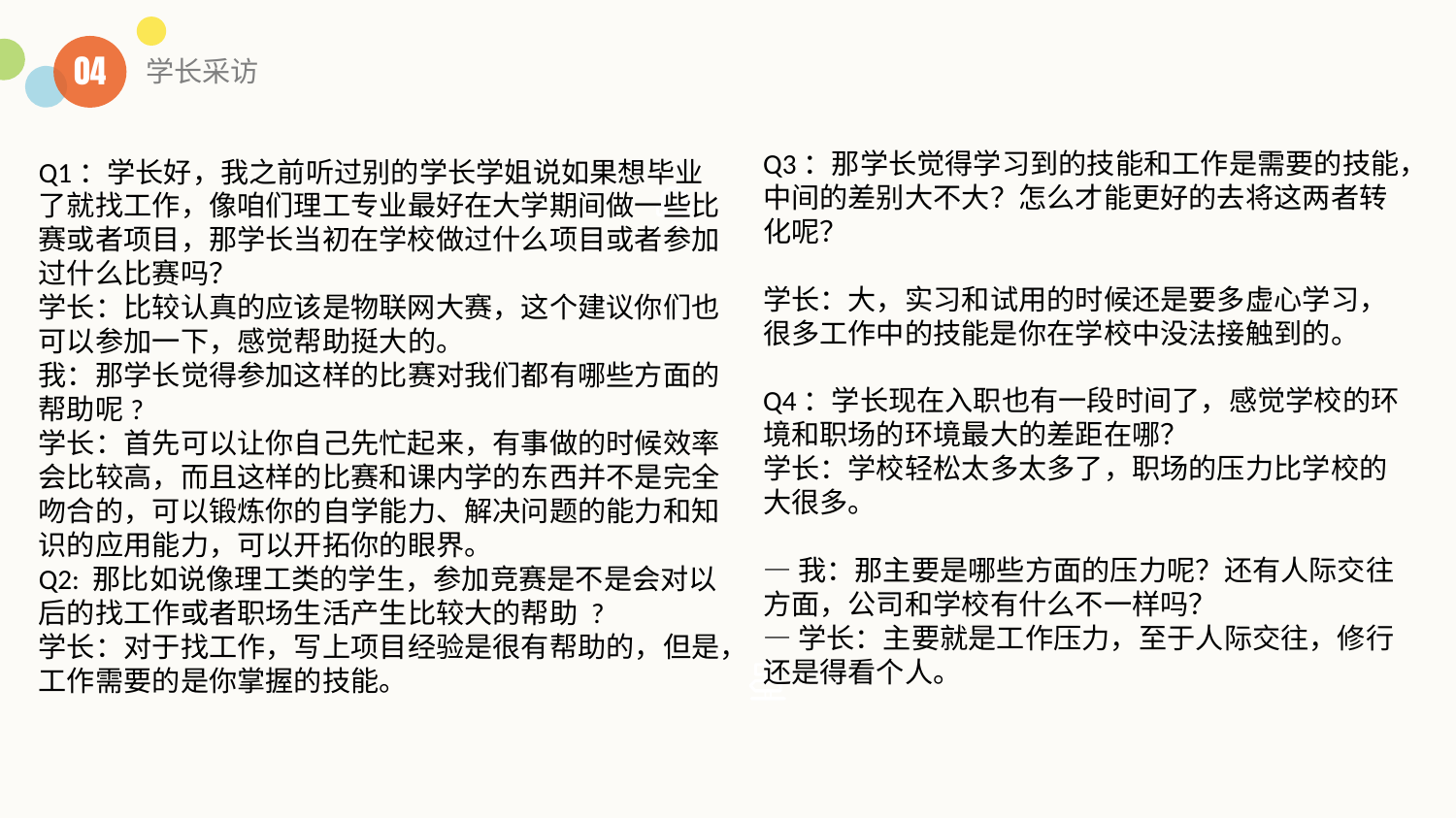

04
学长采访

Q3：那学长觉得学习到的技能和工作是需要的技能，中间的差别大不大？怎么才能更好的去将这两者转化呢？

学长：大，实习和试用的时候还是要多虚心学习，很多工作中的技能是你在学校中没法接触到的。

Q4：学长现在入职也有一段时间了，感觉学校的环境和职场的环境最大的差距在哪？
学长：学校轻松太多太多了，职场的压力比学校的大很多。

—我：那主要是哪些方面的压力呢？还有人际交往方面，公司和学校有什么不一样吗？
—学长：主要就是工作压力，至于人际交往，修行还是得看个人。

Q1：学长好，我之前听过别的学长学姐说如果想毕业了就找工作，像咱们理工专业最好在大学期间做一些比赛或者项目，那学长当初在学校做过什么项目或者参加过什么比赛吗？
学长：比较认真的应该是物联网大赛，这个建议你们也可以参加一下，感觉帮助挺大的。
我：那学长觉得参加这样的比赛对我们都有哪些方面的帮助呢?
学长：首先可以让你自己先忙起来，有事做的时候效率会比较高，而且这样的比赛和课内学的东西并不是完全吻合的，可以锻炼你的自学能力、解决问题的能力和知识的应用能力，可以开拓你的眼界。
Q2: 那比如说像理工类的学生，参加竞赛是不是会对以后的找工作或者职场生活产生比较大的帮助 ?
学长：对于找工作，写上项目经验是很有帮助的，但是，工作需要的是你掌握的技能。